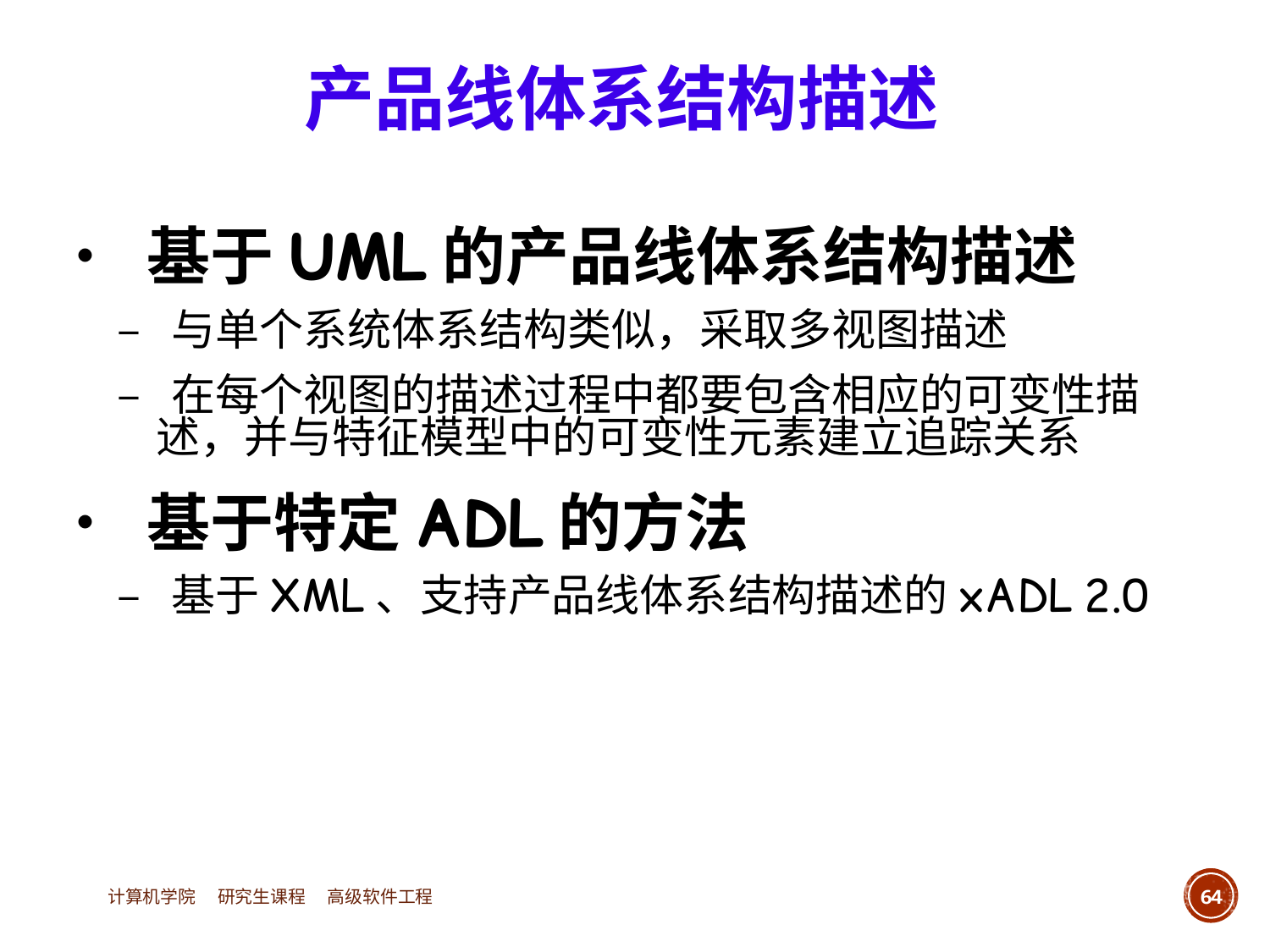

产品线体系结构描述

• 基于UML的产品线体系结构描述
	–  与单个系统体系结构类似，采取多视图描述
	–  在每个视图的描述过程中都要包含相应的可变性描
		述，并与特征模型中的可变性元素建立追踪关系
• 基于特定ADL的方法
	–  基于XML、支持产品线体系结构描述的xADL 2.0
计算机学院    研究生课程    高级软件工程
64